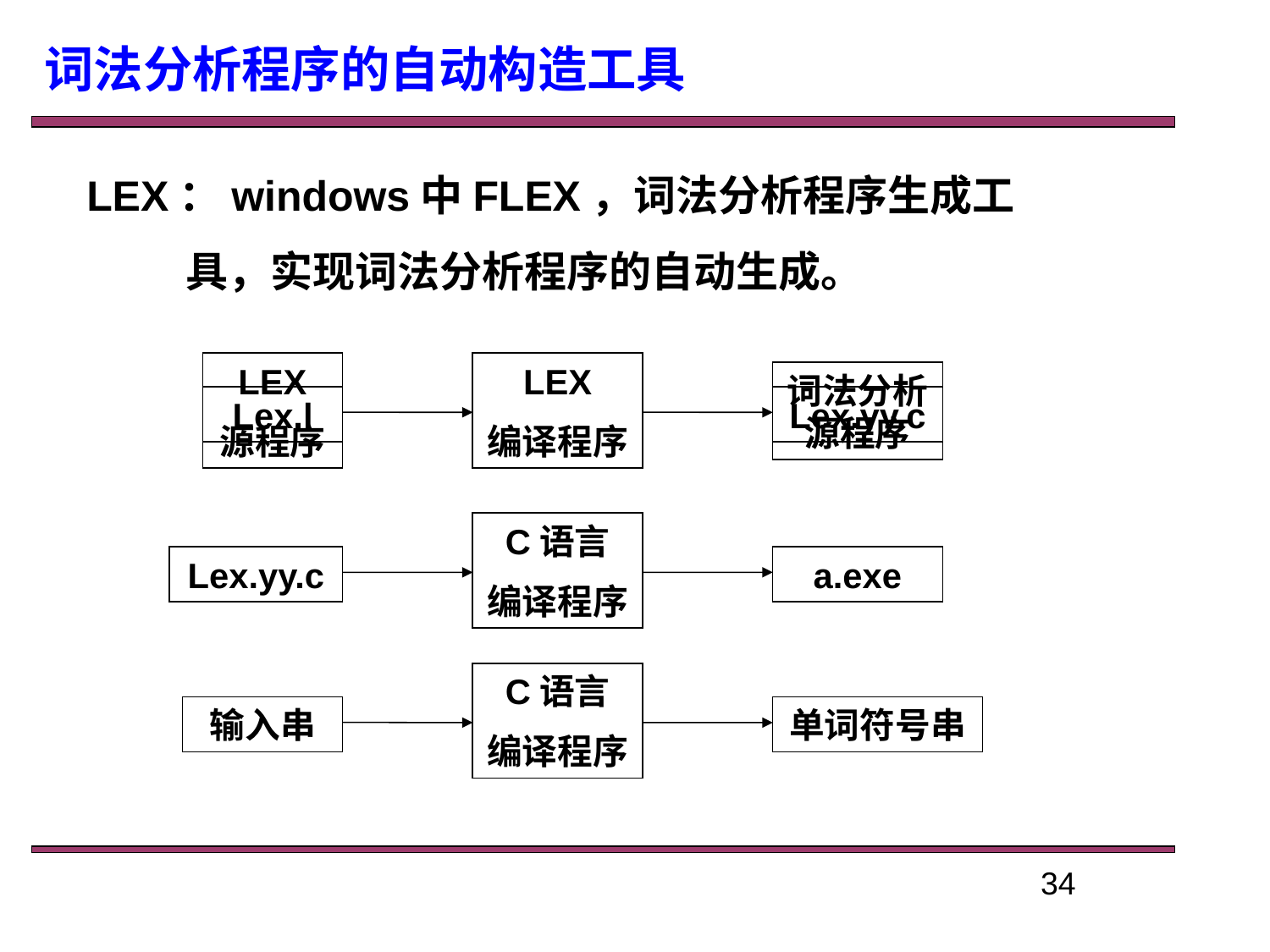

词法分析程序的自动构造工具
LEX：windows中FLEX，词法分析程序生成工具，实现词法分析程序的自动生成。
LEX
源程序
LEX
编译程序
词法分析源程序
Lex.l
Lex.yy.c

C语言
编译程序
Lex.yy.c
a.exe

C语言
编译程序
输入串
单词符号串

34